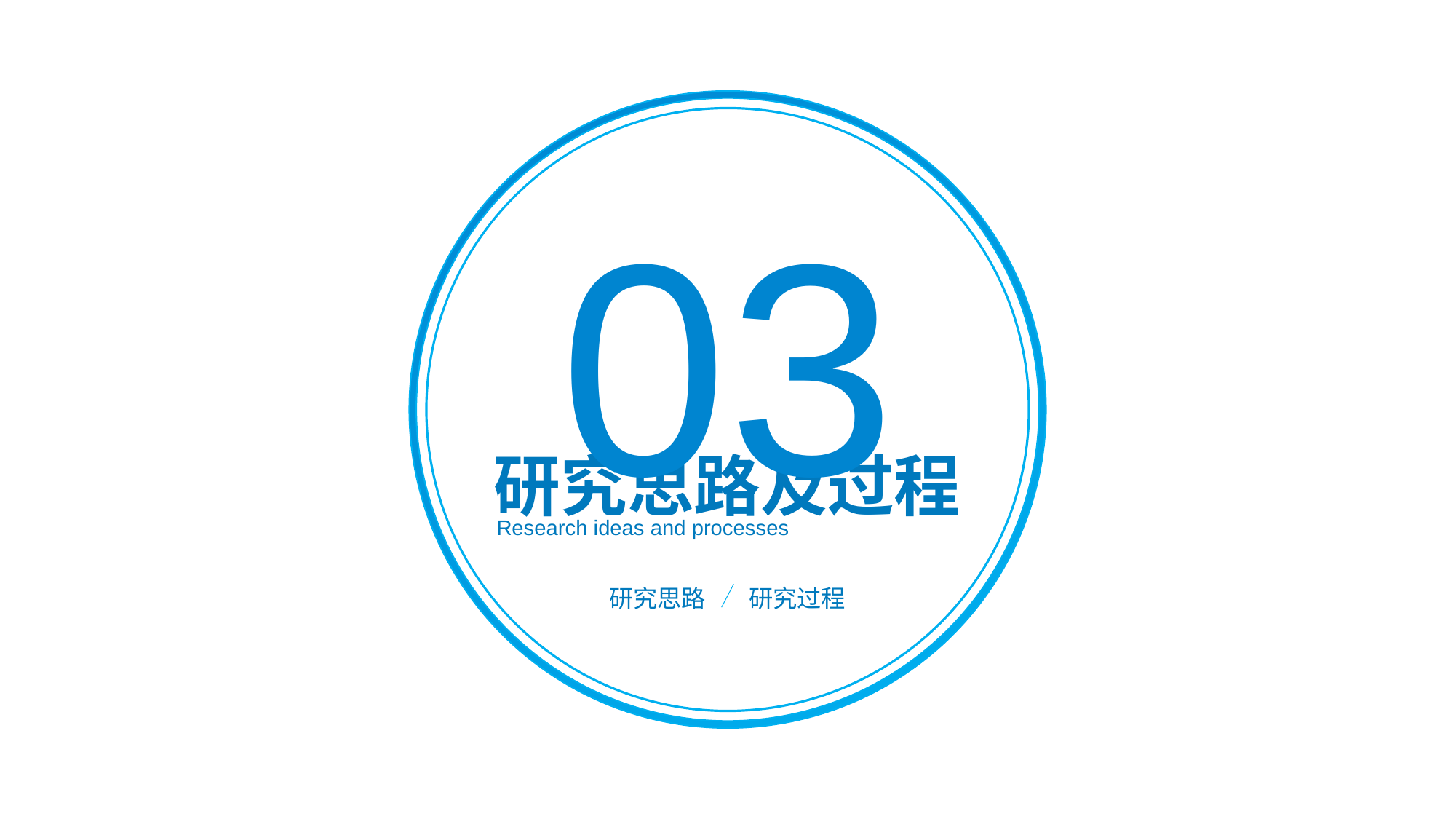

03

研究思路及过程
Research ideas and processes
研究思路
研究过程